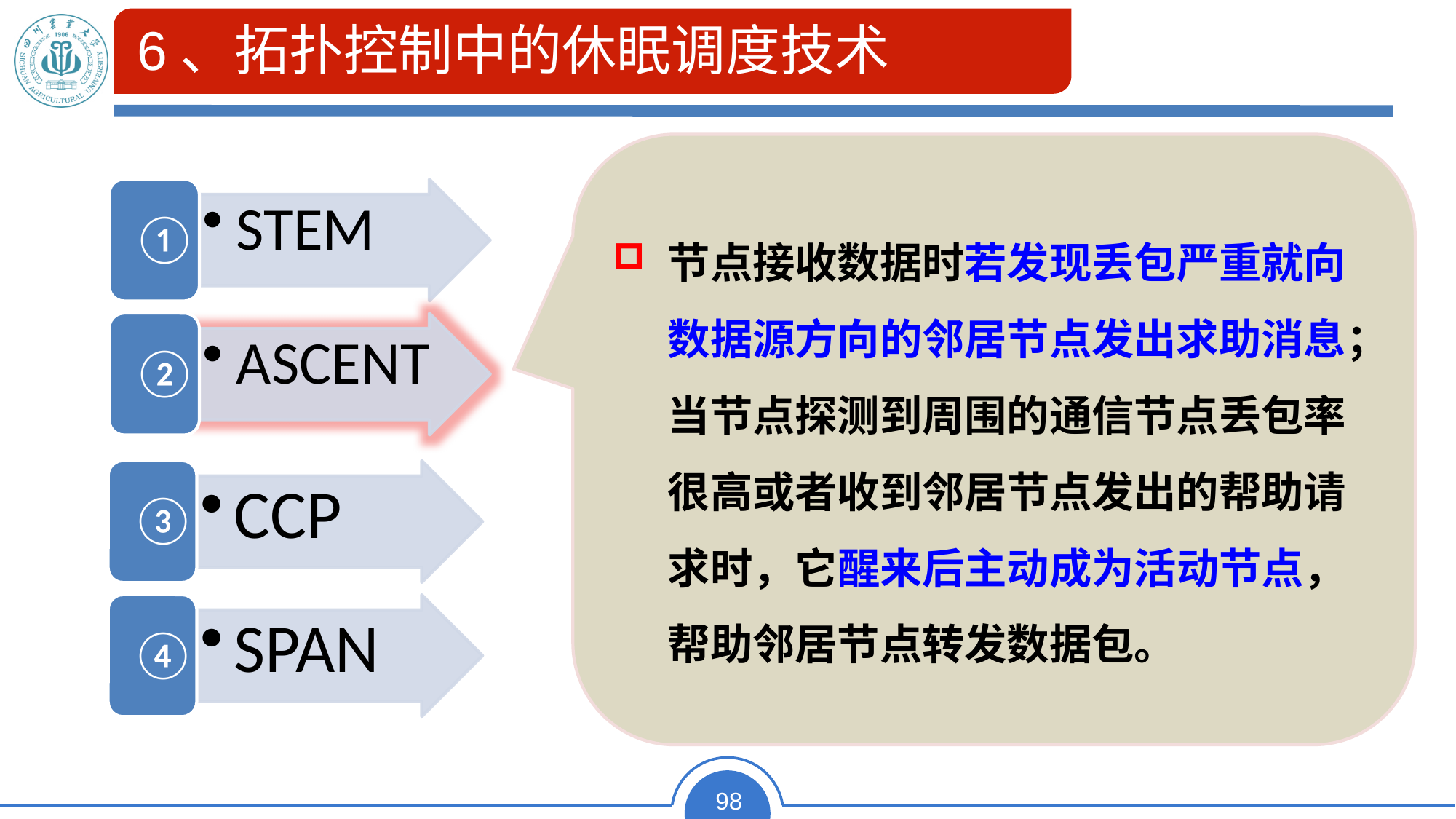

# 6、拓扑控制中的休眠调度技术
节点接收数据时若发现丢包严重就向数据源方向的邻居节点发出求助消息；当节点探测到周围的通信节点丢包率很高或者收到邻居节点发出的帮助请求时，它醒来后主动成为活动节点，帮助邻居节点转发数据包。
STEM
①
ASCENT
②
CCP
③
SPAN
④